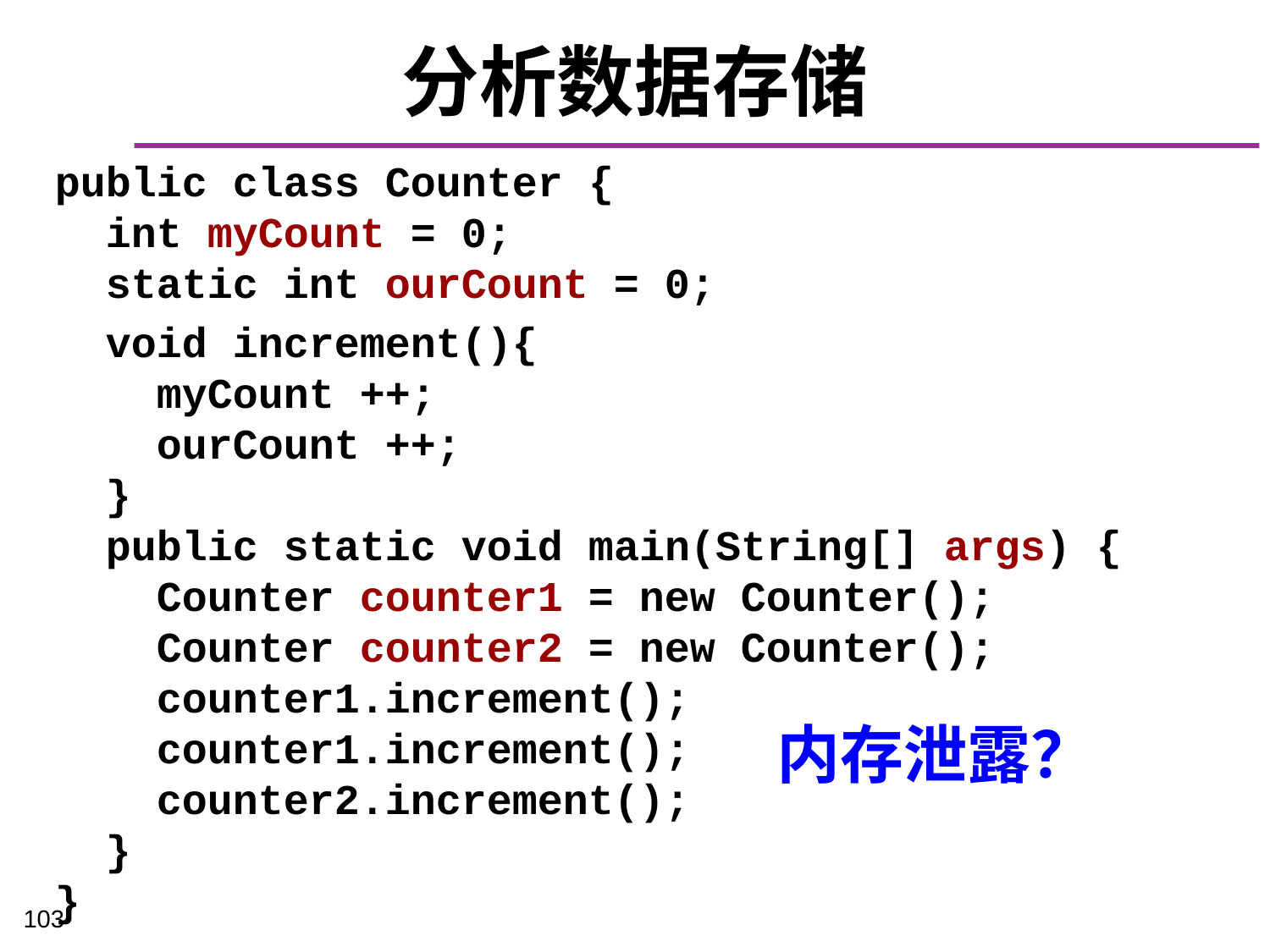

# 分析数据存储
public class Counter {
  int myCount = 0;
  static int ourCount = 0;
  void increment(){
    myCount ++;
    ourCount ++;
  }
  public static void main(String[] args) {
    Counter counter1 = new Counter();
    Counter counter2 = new Counter();
    counter1.increment();
    counter1.increment();
    counter2.increment();
  }
}
内存泄露？
103